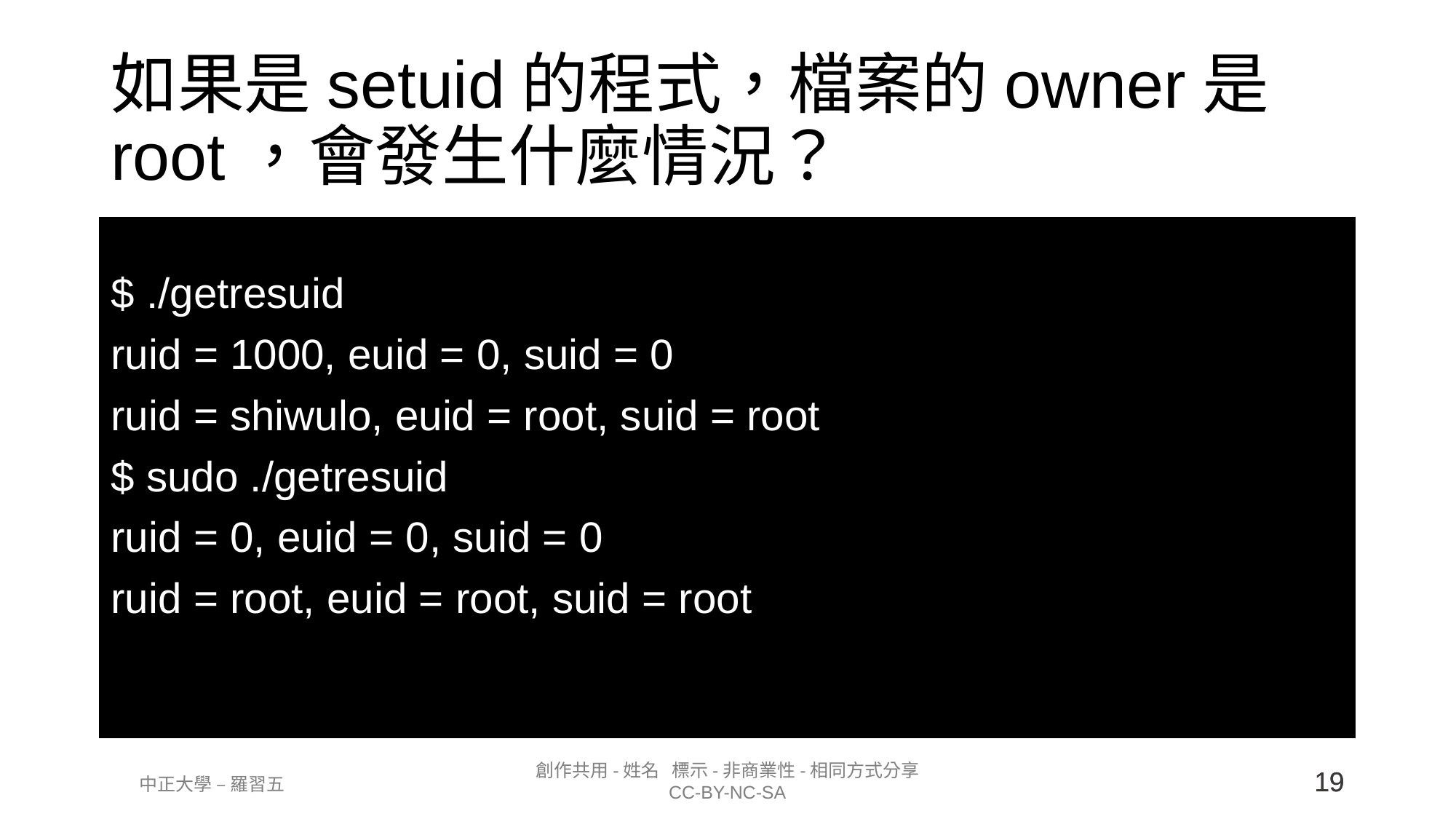

# 如果是setuid的程式，檔案的owner是root，會發生什麼情況？
$ ./getresuid
ruid = 1000, euid = 0, suid = 0
ruid = shiwulo, euid = root, suid = root
$ sudo ./getresuid
ruid = 0, euid = 0, suid = 0
ruid = root, euid = root, suid = root